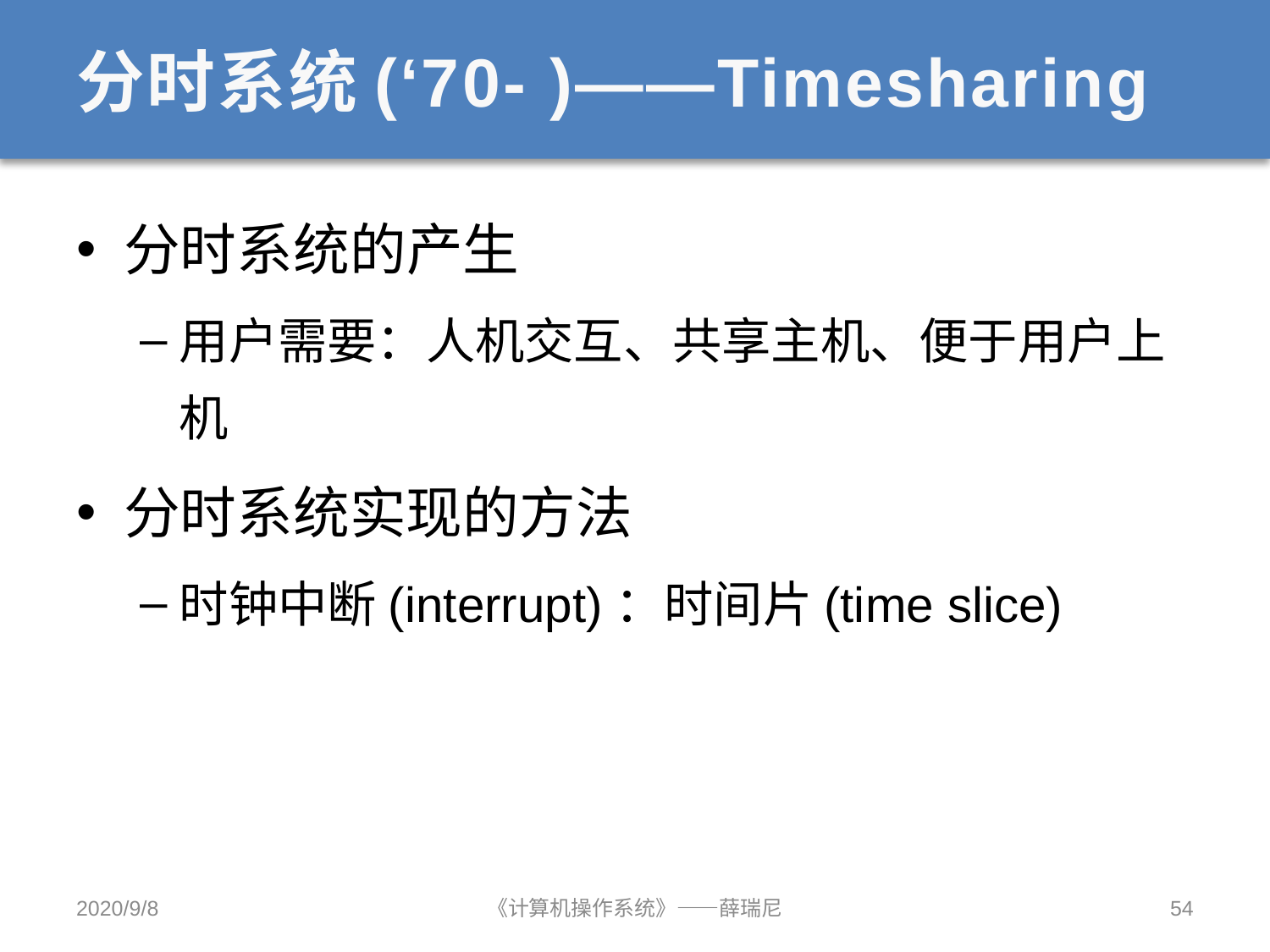

# 分时系统(‘70- )——Timesharing
分时系统的产生
用户需要：人机交互、共享主机、便于用户上机
分时系统实现的方法
时钟中断(interrupt)：时间片(time slice)
2020/9/8
《计算机操作系统》——薛瑞尼
54